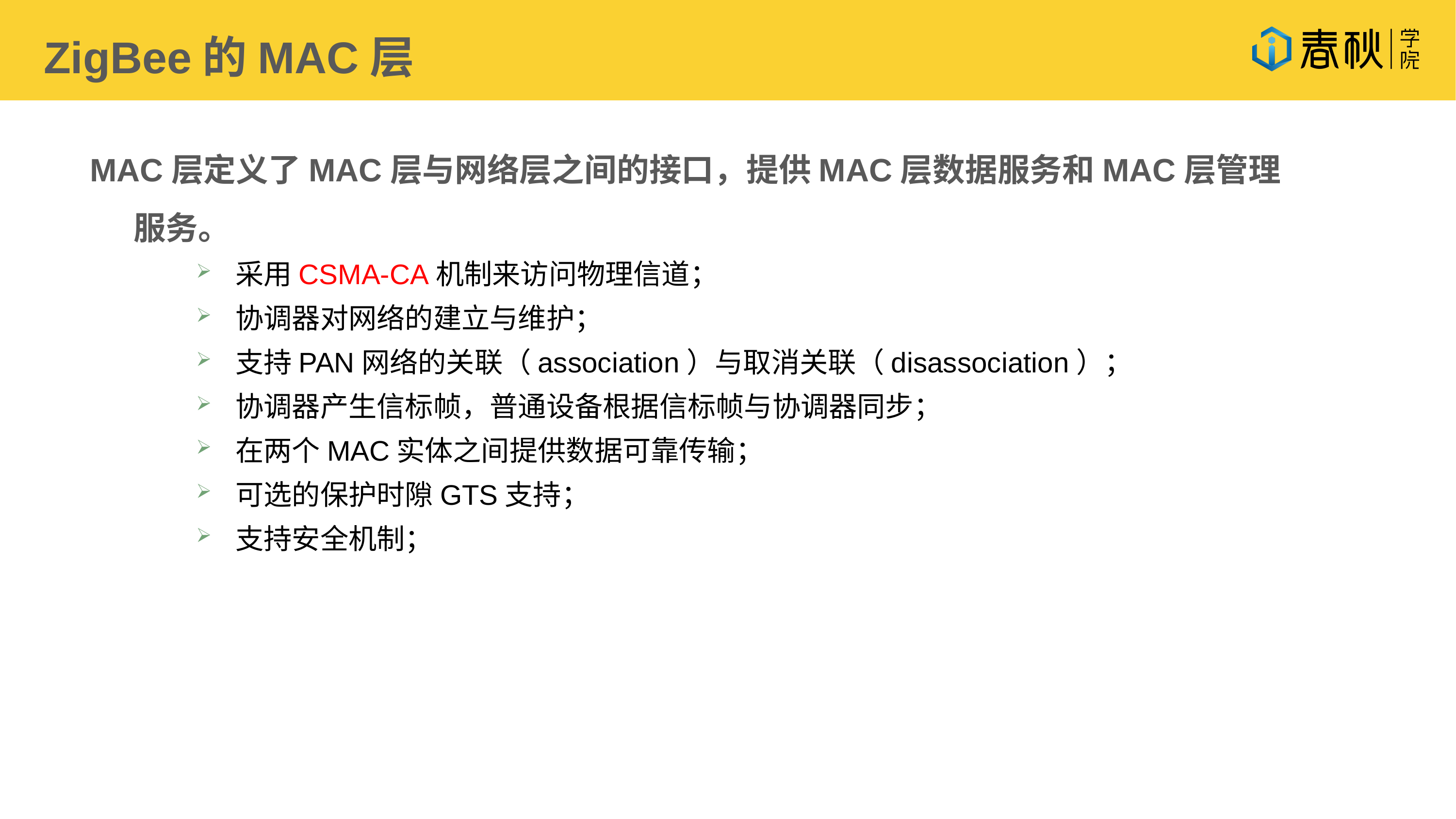

ZigBee的MAC层
MAC层定义了MAC层与网络层之间的接口，提供MAC层数据服务和MAC层管理服务。
采用CSMA-CA机制来访问物理信道；
协调器对网络的建立与维护；
支持PAN网络的关联（association）与取消关联（disassociation）；
协调器产生信标帧，普通设备根据信标帧与协调器同步；
在两个MAC实体之间提供数据可靠传输；
可选的保护时隙GTS支持；
支持安全机制；